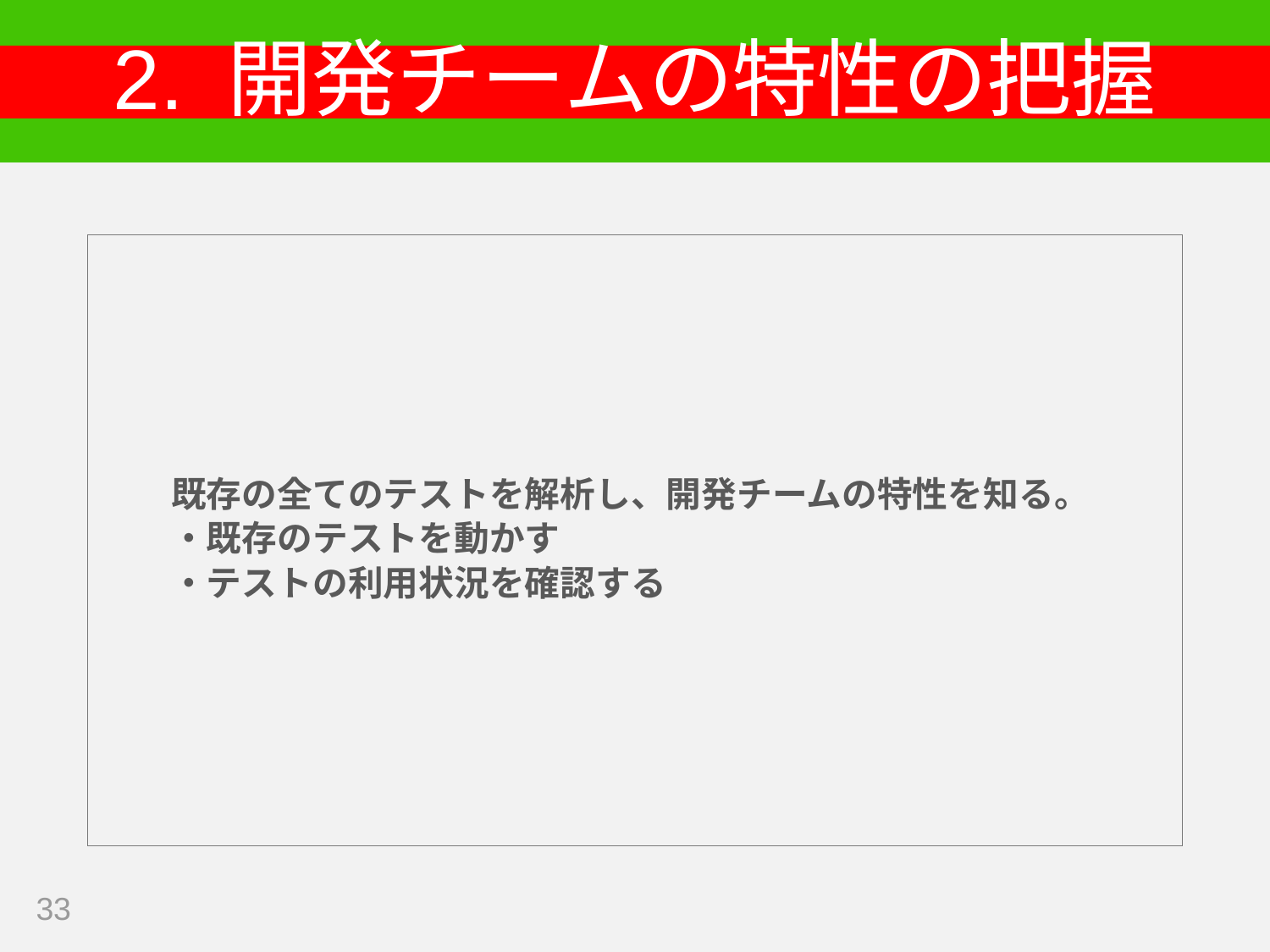

# 2. 開発チームの特性の把握
既存の全てのテストを解析し、開発チームの特性を知る。
・既存のテストを動かす
・テストの利用状況を確認する
33